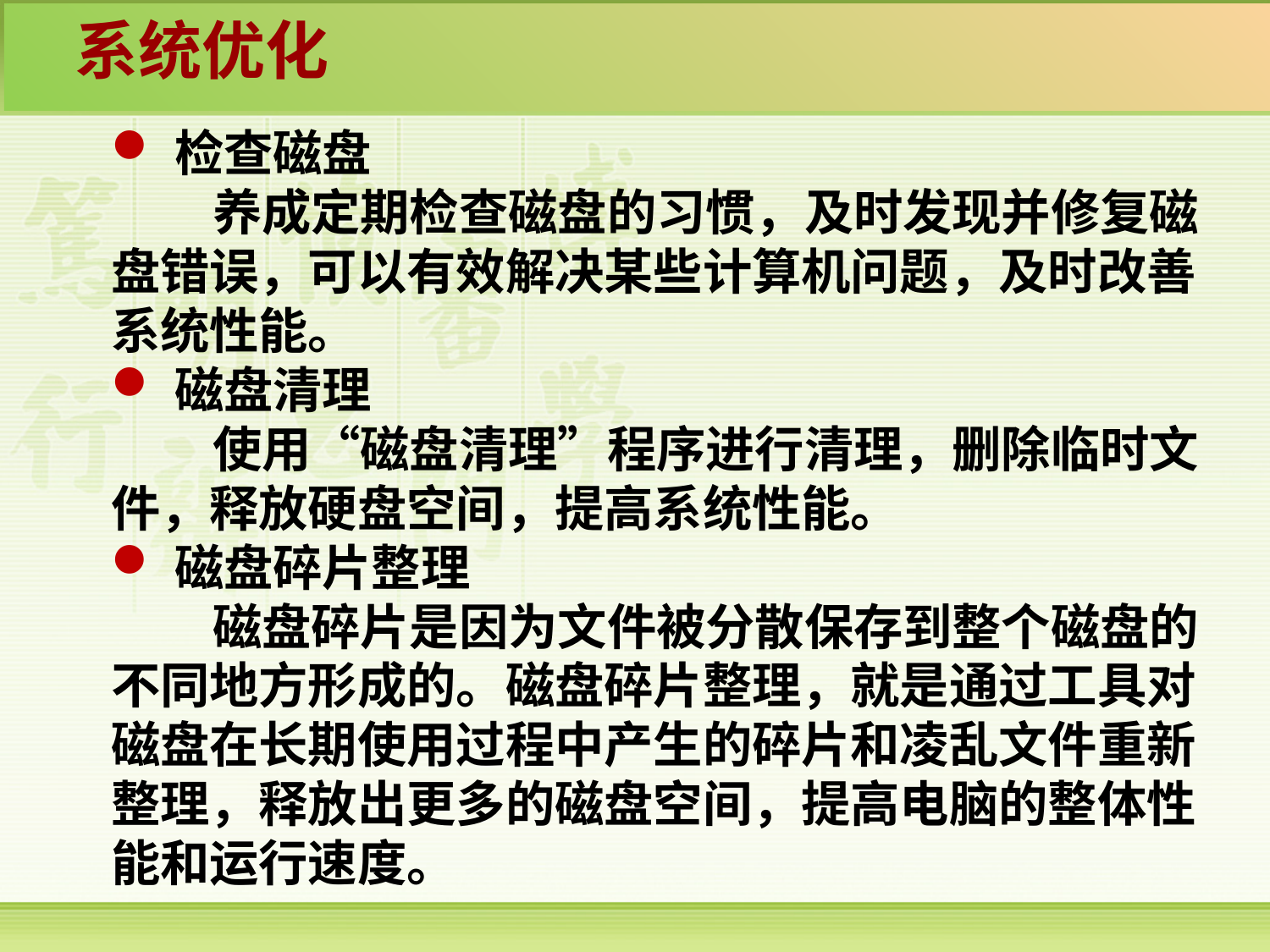

系统优化
检查磁盘
        养成定期检查磁盘的习惯，及时发现并修复磁盘错误，可以有效解决某些计算机问题，及时改善系统性能。
磁盘清理
        使用“磁盘清理”程序进行清理，删除临时文件，释放硬盘空间，提高系统性能。
磁盘碎片整理
        磁盘碎片是因为文件被分散保存到整个磁盘的不同地方形成的。磁盘碎片整理，就是通过工具对磁盘在长期使用过程中产生的碎片和凌乱文件重新整理，释放出更多的磁盘空间，提高电脑的整体性能和运行速度。

68